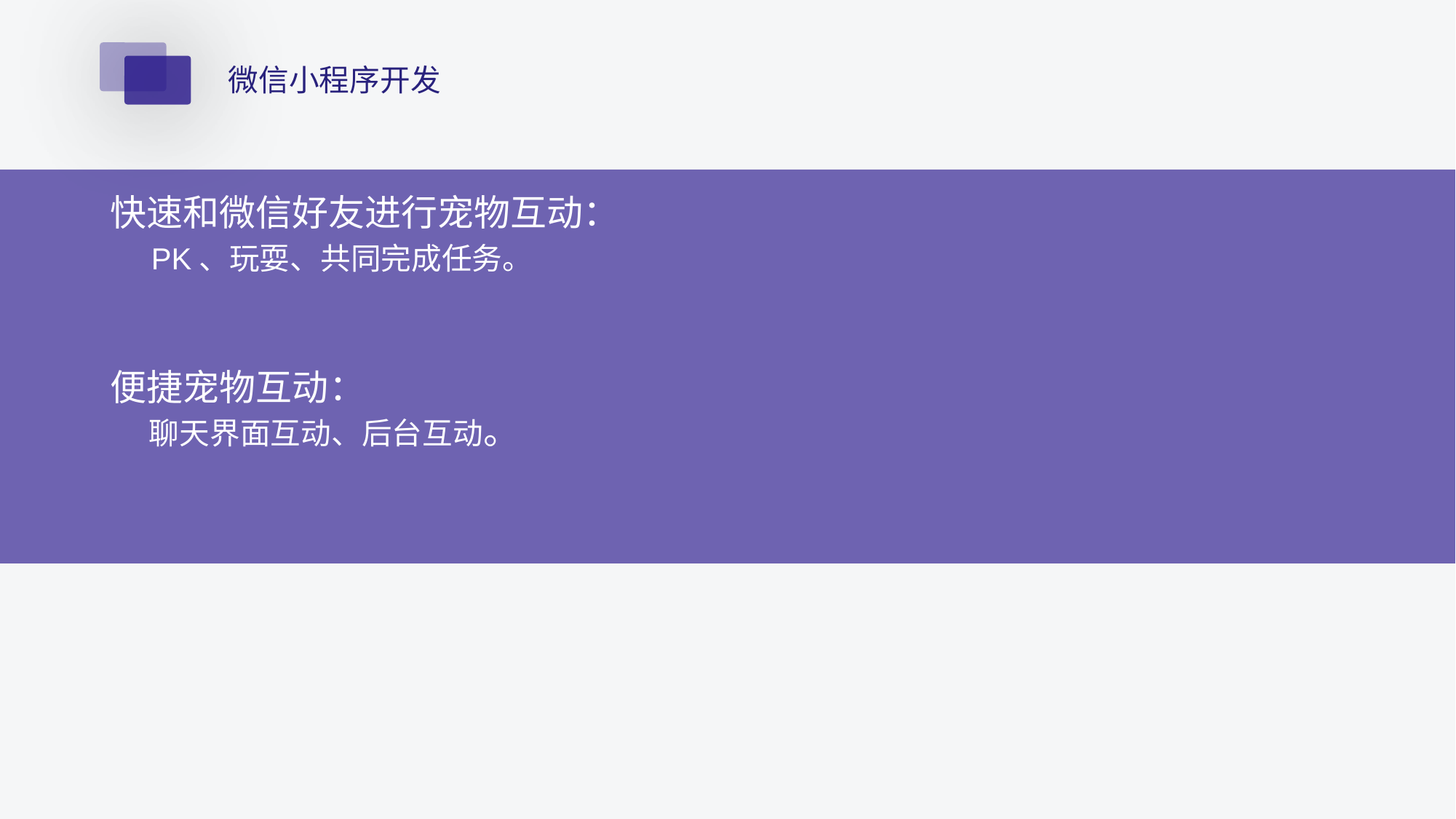

微信小程序开发

快速和微信好友进行宠物互动：
    PK、玩耍、共同完成任务。

便捷宠物互动：
    聊天界面互动、后台互动。